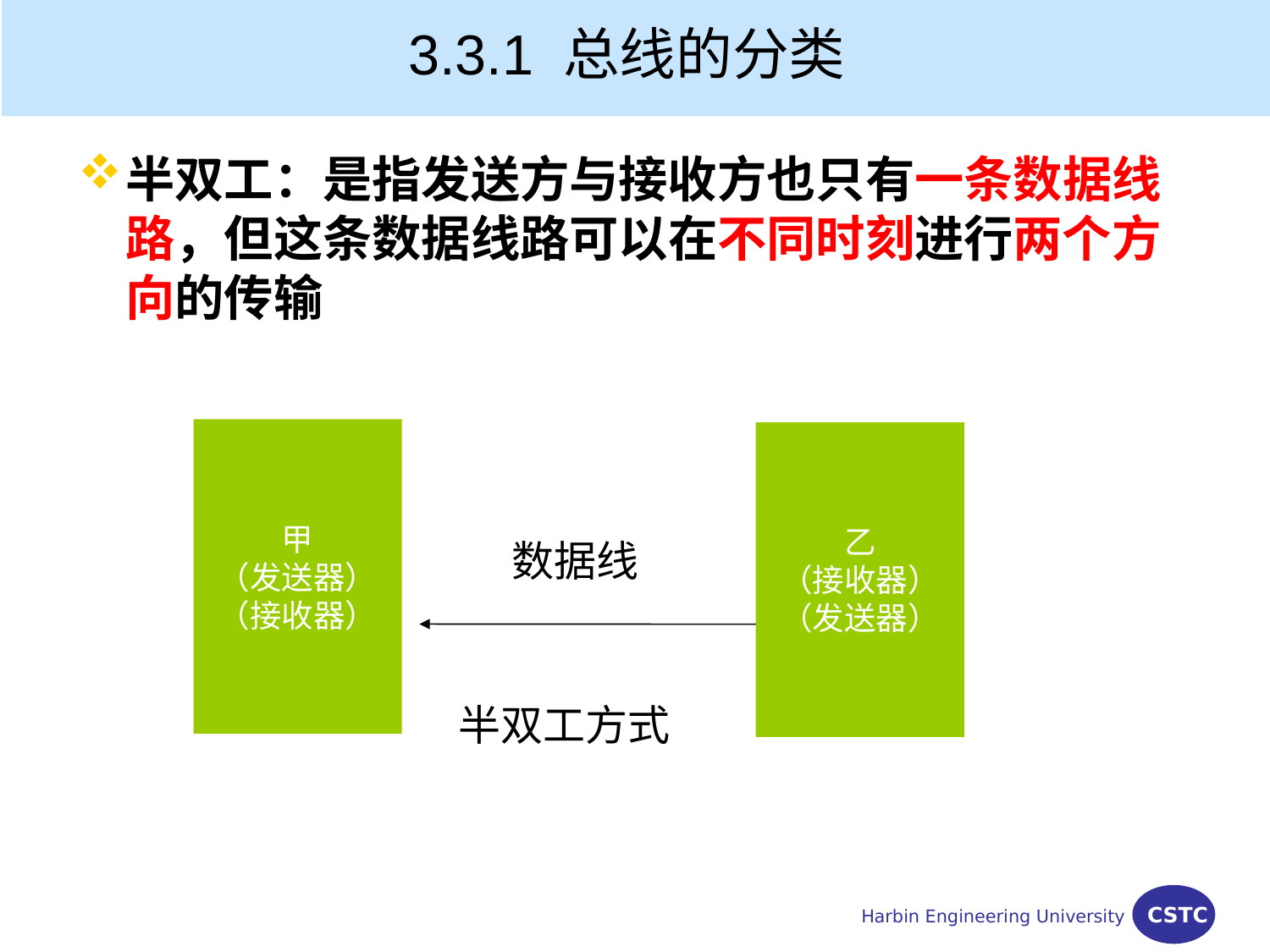

# 3.3.1 总线的分类
半双工：是指发送方与接收方也只有一条数据线路，但这条数据线路可以在不同时刻进行两个方向的传输
甲
（发送器）
（接收器）
乙
（接收器）
（发送器）
数据线

半双工方式
Harbin Engineering University